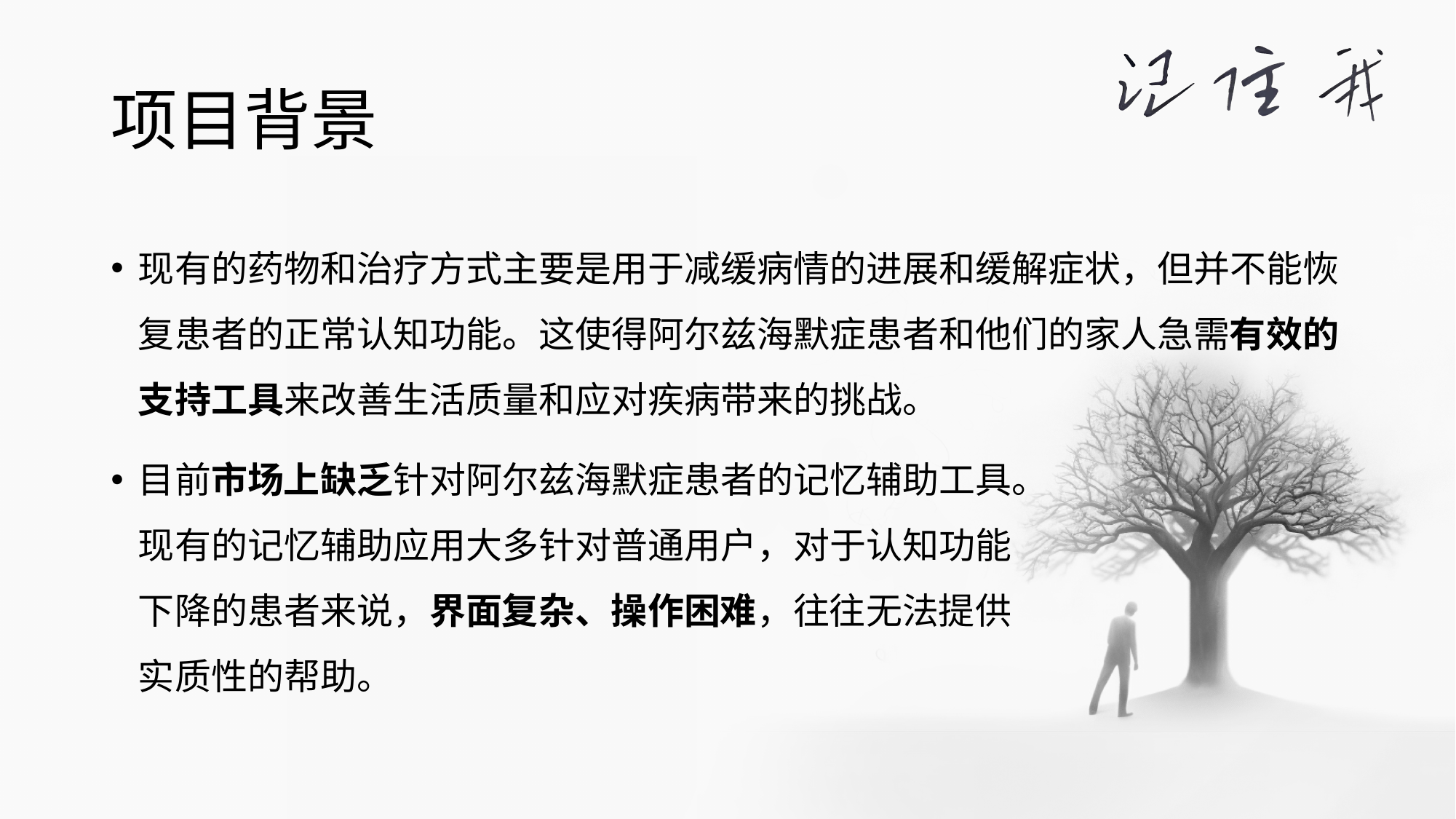

# 项目背景
现有的药物和治疗方式主要是用于减缓病情的进展和缓解症状，但并不能恢复患者的正常认知功能。这使得阿尔兹海默症患者和他们的家人急需有效的支持工具来改善生活质量和应对疾病带来的挑战。
目前市场上缺乏针对阿尔兹海默症患者的记忆辅助工具。
现有的记忆辅助应用大多针对普通用户，对于认知功能
下降的患者来说，界面复杂、操作困难，往往无法提供
实质性的帮助。